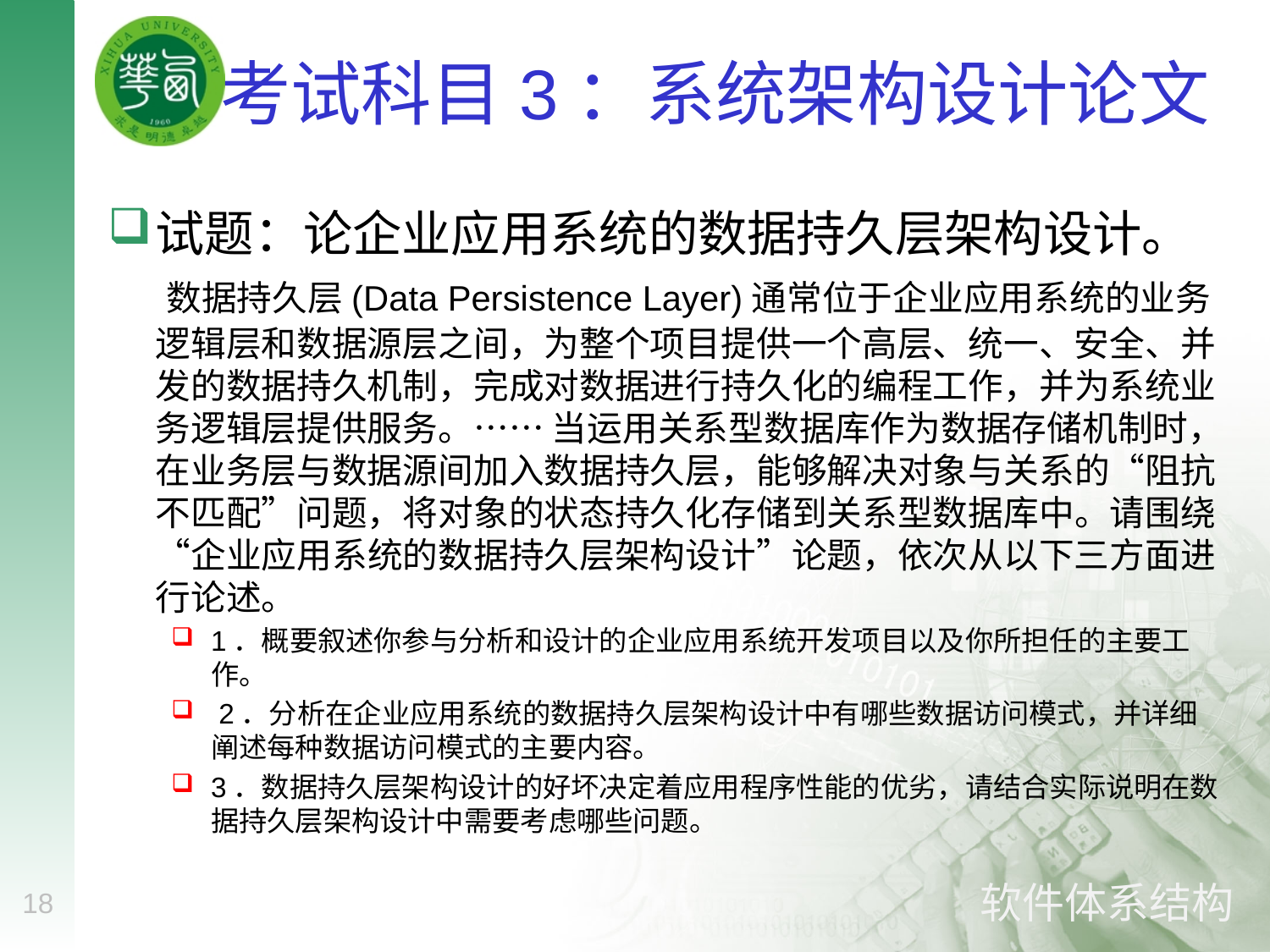

# 考试科目3：系统架构设计论文
试题：论企业应用系统的数据持久层架构设计。     数据持久层(Data Persistence Layer)通常位于企业应用系统的业务逻辑层和数据源层之间，为整个项目提供一个高层、统一、安全、并发的数据持久机制，完成对数据进行持久化的编程工作，并为系统业务逻辑层提供服务。…… 当运用关系型数据库作为数据存储机制时，在业务层与数据源间加入数据持久层，能够解决对象与关系的“阻抗不匹配”问题，将对象的状态持久化存储到关系型数据库中。请围绕“企业应用系统的数据持久层架构设计”论题，依次从以下三方面进行论述。
1．概要叙述你参与分析和设计的企业应用系统开发项目以及你所担任的主要工作。
 2．分析在企业应用系统的数据持久层架构设计中有哪些数据访问模式，并详细阐述每种数据访问模式的主要内容。
3．数据持久层架构设计的好坏决定着应用程序性能的优劣，请结合实际说明在数据持久层架构设计中需要考虑哪些问题。
18